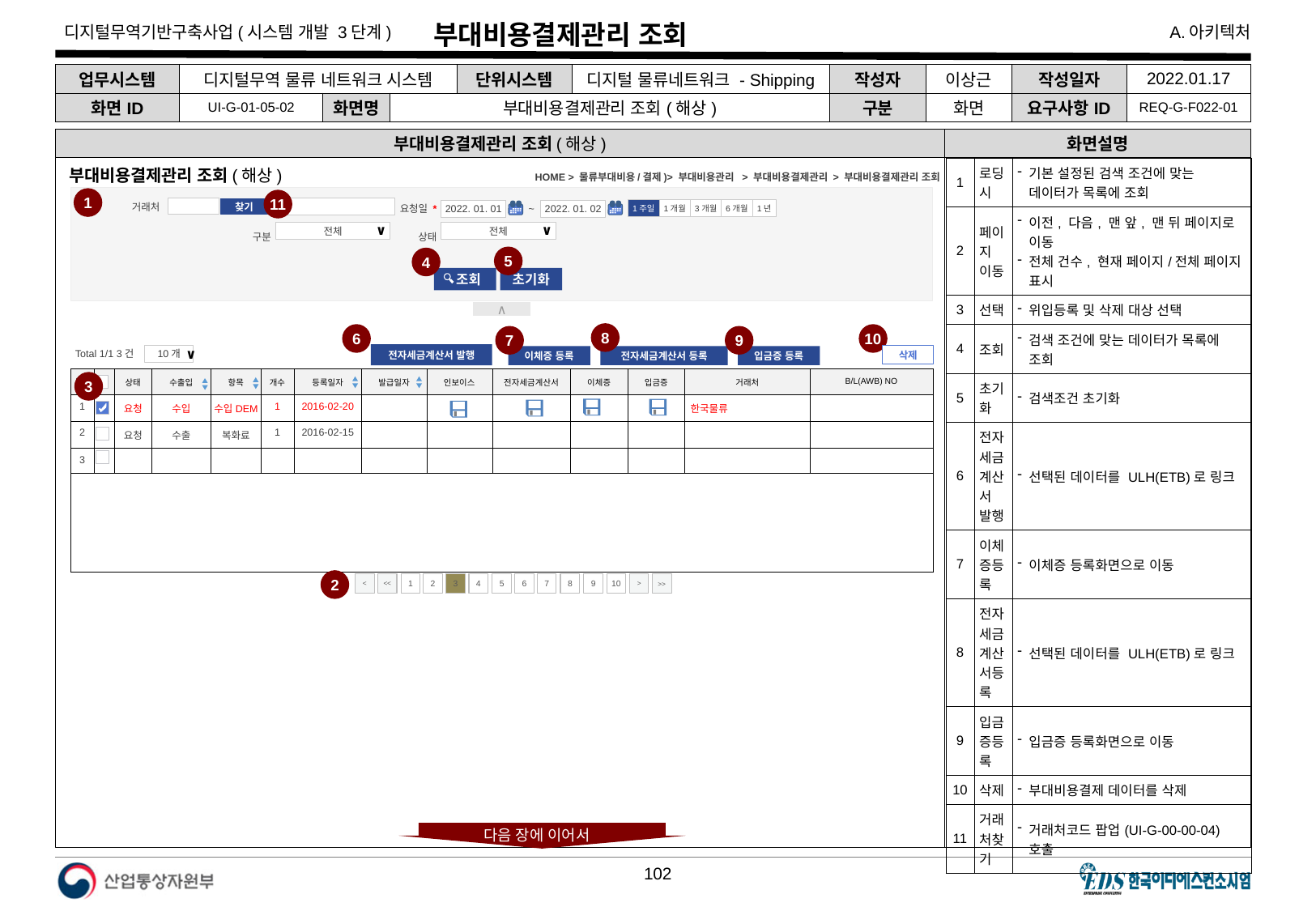

# 부대비용결제관리 조회
| 업무시스템 | 디지털무역 물류 네트워크 시스템 |  |  | 단위시스템 | 디지털 물류네트워크 - Shipping | 작성자 | 이상근 | 작성일자 | 2022.01.17 |
| --- | --- | --- | --- | --- | --- | --- | --- | --- | --- |
| 화면ID | UI-G-01-05-02 | 화면명 | 부대비용결제관리 조회(해상) |  |  | 구분 | 화면 | 요구사항ID | REQ-G-F022-01 |
부대비용결제관리 조회(해상)

화면설명

| 1 | 로딩 시 | 기본 설정된 검색 조건에 맞는 데이터가 목록에 조회 |
| --- | --- | --- |
| 2 | 페이지 이동 | 이전, 다음, 맨 앞, 맨 뒤 페이지로 이동 전체 건수, 현재 페이지/전체 페이지 표시 |
| 3 | 선택 | 위입등록 및 삭제 대상 선택 |
| 4 | 조회 | 검색 조건에 맞는 데이터가 목록에 조회 |
| 5 | 초기화 | 검색조건 초기화 |
| 6 | 전자세금계산서 발행 | 선택된 데이터를 ULH(ETB)로 링크 |
| 7 | 이체증등록 | 이체증 등록화면으로 이동 |
| 8 | 전자세금계산서등록 | 선택된 데이터를 ULH(ETB)로 링크 |
| 9 | 입금증등록 | 입금증 등록화면으로 이동 |
| 10 | 삭제 | 부대비용결제 데이터를 삭제 |
| 11 | 거래처찾기 | 거래처코드 팝업(UI-G-00-00-04) 호출 |
HOME > 물류부대비용/결제)> 부대비용관리  > 부대비용결제관리 > 부대비용결제관리 조회
부대비용결제관리 조회(해상)

1
11
거래처

요청일 *
찾기
1주일
1년
1개월
6개월
3개월
2022. 01. 02

2022. 01. 01

~
전체
∨
전체
∨
구분
상태
5
4
 조회

초기화
∧
8
6
10
7
9
Total 1/1 3건
10개
∨
전자세금계산서 발행
삭제
이체증 등록
입금증 등록
전자세금계산서 등록
| No. |  | 상태 | 수출입 | 항목 | 개수 | 등록일자 | 발급일자 | 인보이스 | 전자세금계산서 | 이체증 | 입금증 | 거래처 | B/L(AWB) NO |
| --- | --- | --- | --- | --- | --- | --- | --- | --- | --- | --- | --- | --- | --- |
| 1 |  | 요청 | 수입 | 수입DEM | 1 | 2016-02-20 |  |  |  |  |  | 한국물류 |  |
| 2 |  | 요청 | 수출 | 복화료 | 1 | 2016-02-15 |  |  |  |  |  |  |  |
| 3 |  |  |  |  |  |  |  |  |  |  |  |  |  |
|  |  |  |  |  |  |  |  |  |  |  |  |  |  |
3

2
<
<<
1
2
3
4
5
6
7
8
9
10
>
>>
다음 장에 이어서